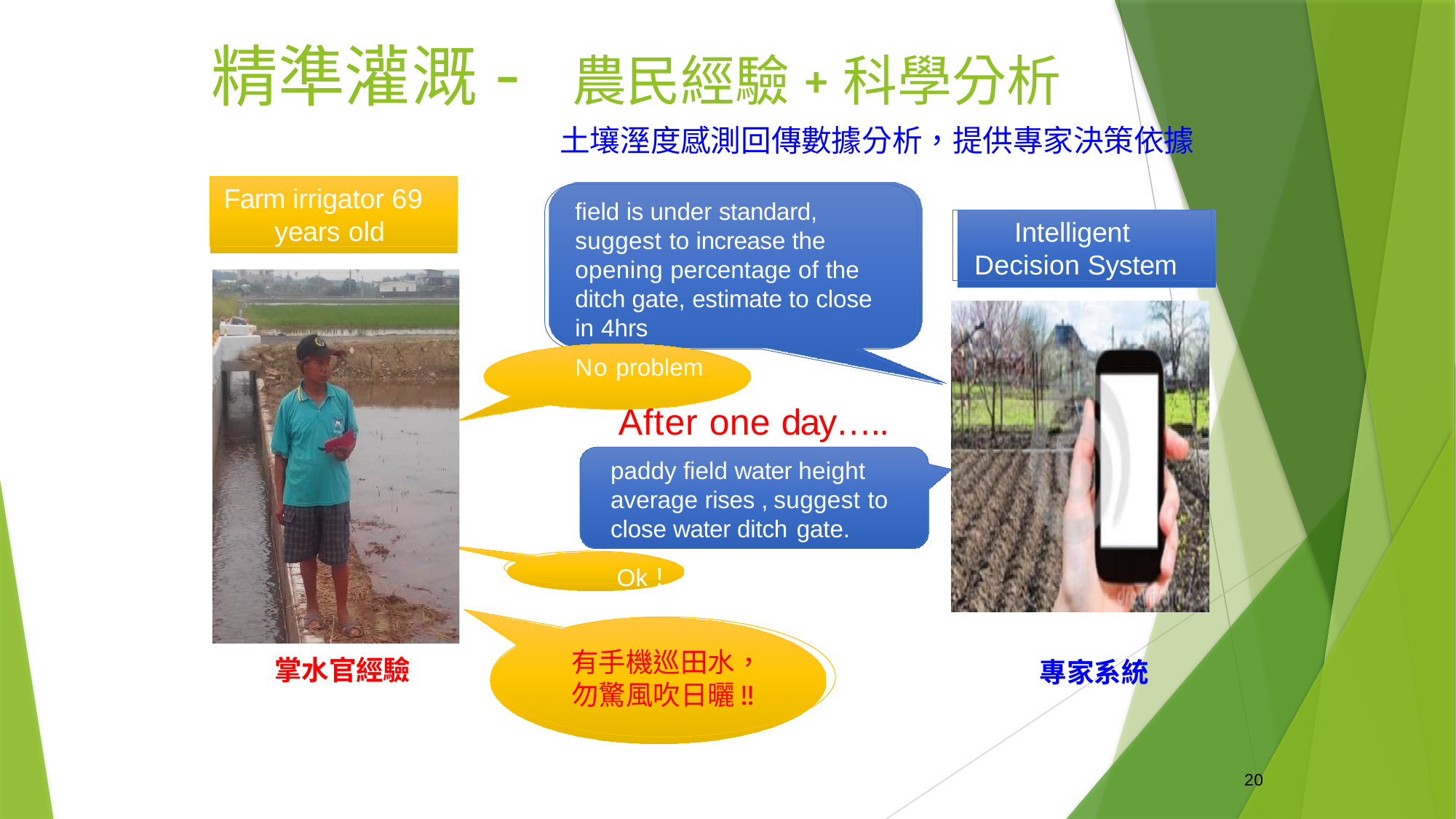

# 精準灌溉-  農民經驗+科學分析
土壤溼度感測回傳數據分析，提供專家決策依據
Soil Moisture content of dry

Farm irrigator 69  years old

field is under standard,  suggest to increase the  opening percentage of the  ditch gate, estimate to close  in 4hrs

Intelligent  Decision System

No problem

After one day…..
paddy field water height  average rises , suggest to  close water ditch gate.

Ok！

有手機巡田水，
勿驚風吹日曬!!
掌水官經驗
專家系統
20